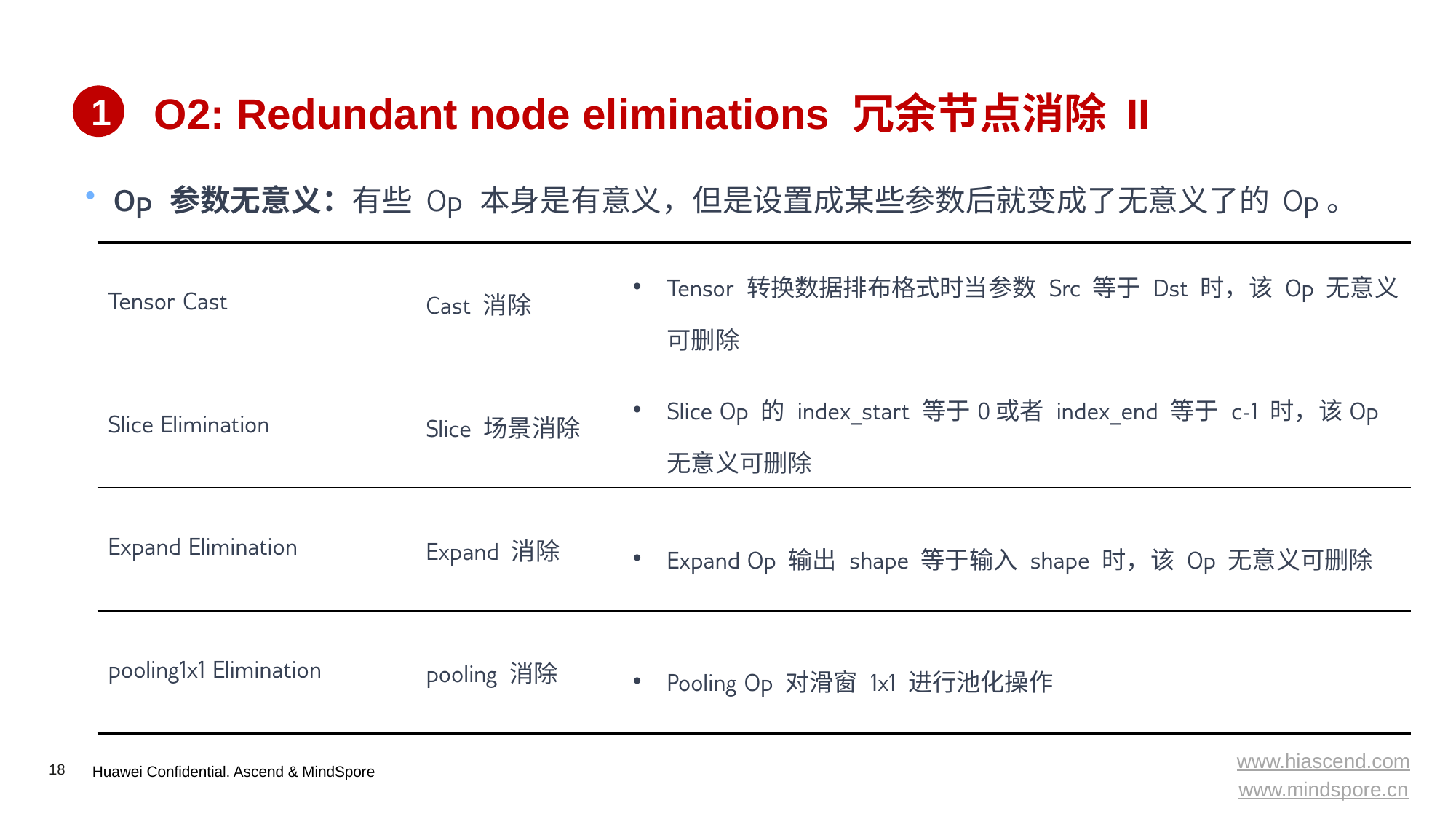

# O2: Redundant node eliminations 冗余节点消除 II
1
Op 参数无意义：有些 Op 本身是有意义，但是设置成某些参数后就变成了无意义了的 Op。
| Tensor Cast | Cast 消除 | Tensor 转换数据排布格式时当参数 Src 等于 Dst 时，该 Op 无意义可删除 |
| --- | --- | --- |
| Slice Elimination | Slice 场景消除 | Slice Op 的 index\_start 等于0或者 index\_end 等于 c-1 时，该Op无意义可删除 |
| Expand Elimination | Expand 消除 | Expand Op 输出 shape 等于输入 shape 时，该 Op 无意义可删除 |
| pooling1x1 Elimination | pooling 消除 | Pooling Op 对滑窗 1x1 进行池化操作 |